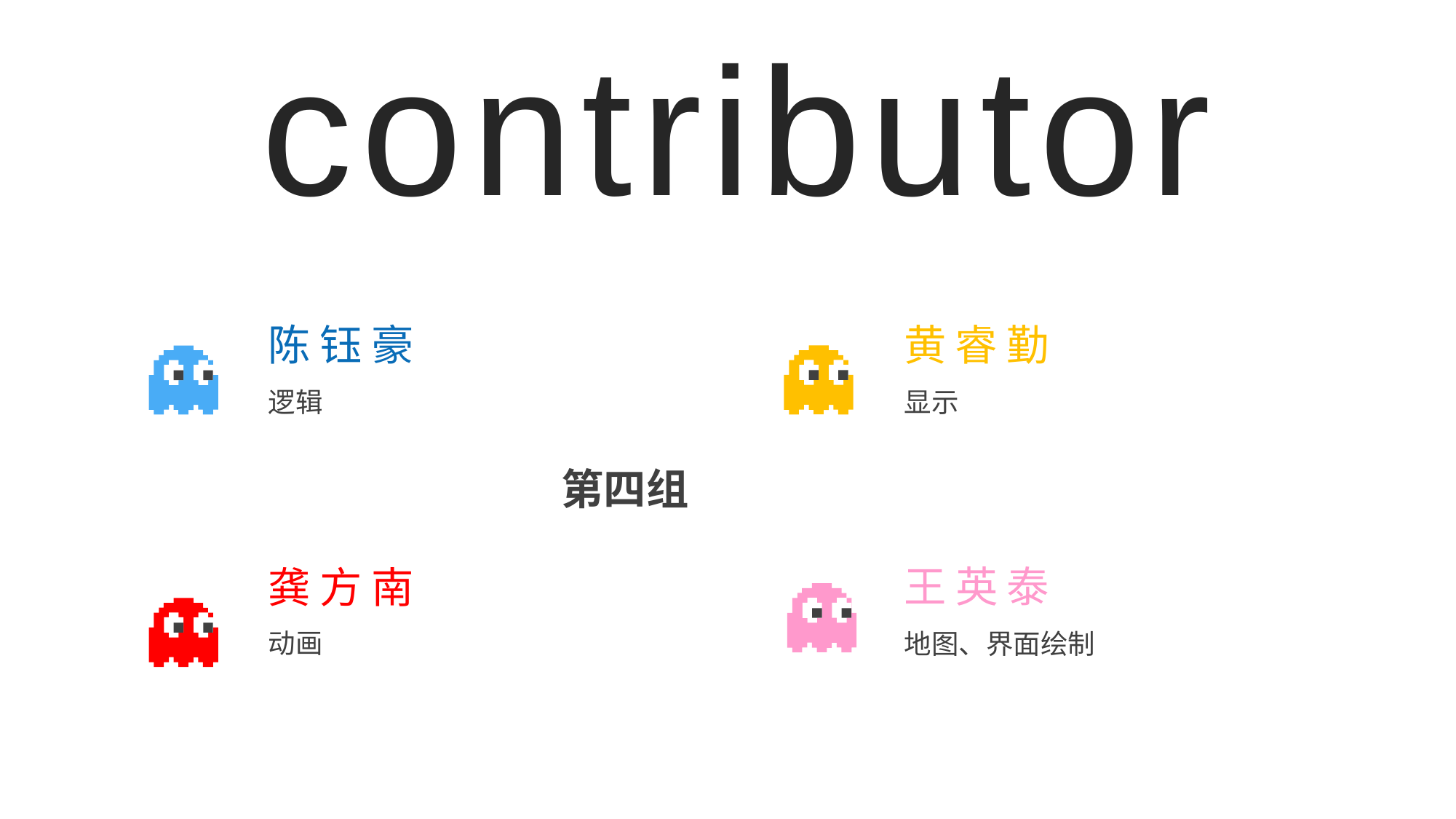

contributor
陈钰豪
黄睿勤

逻辑
显示
第四组
王英泰
龚方南

动画
地图、界面绘制